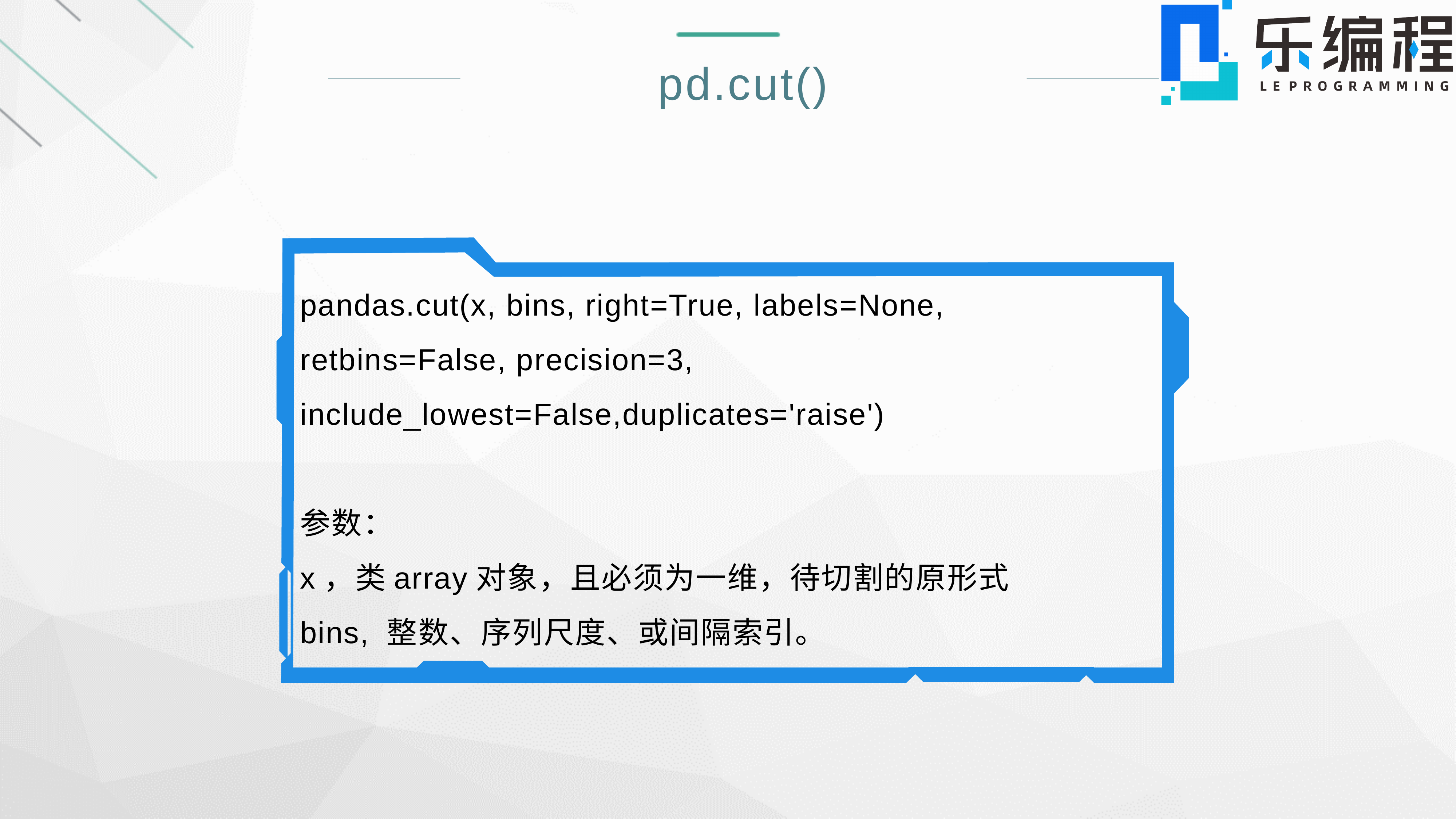

pd.cut()

pandas.cut(x, bins, right=True, labels=None, retbins=False, precision=3, include_lowest=False,duplicates='raise')

参数：
x，类array对象，且必须为一维，待切割的原形式
bins, 整数、序列尺度、或间隔索引。